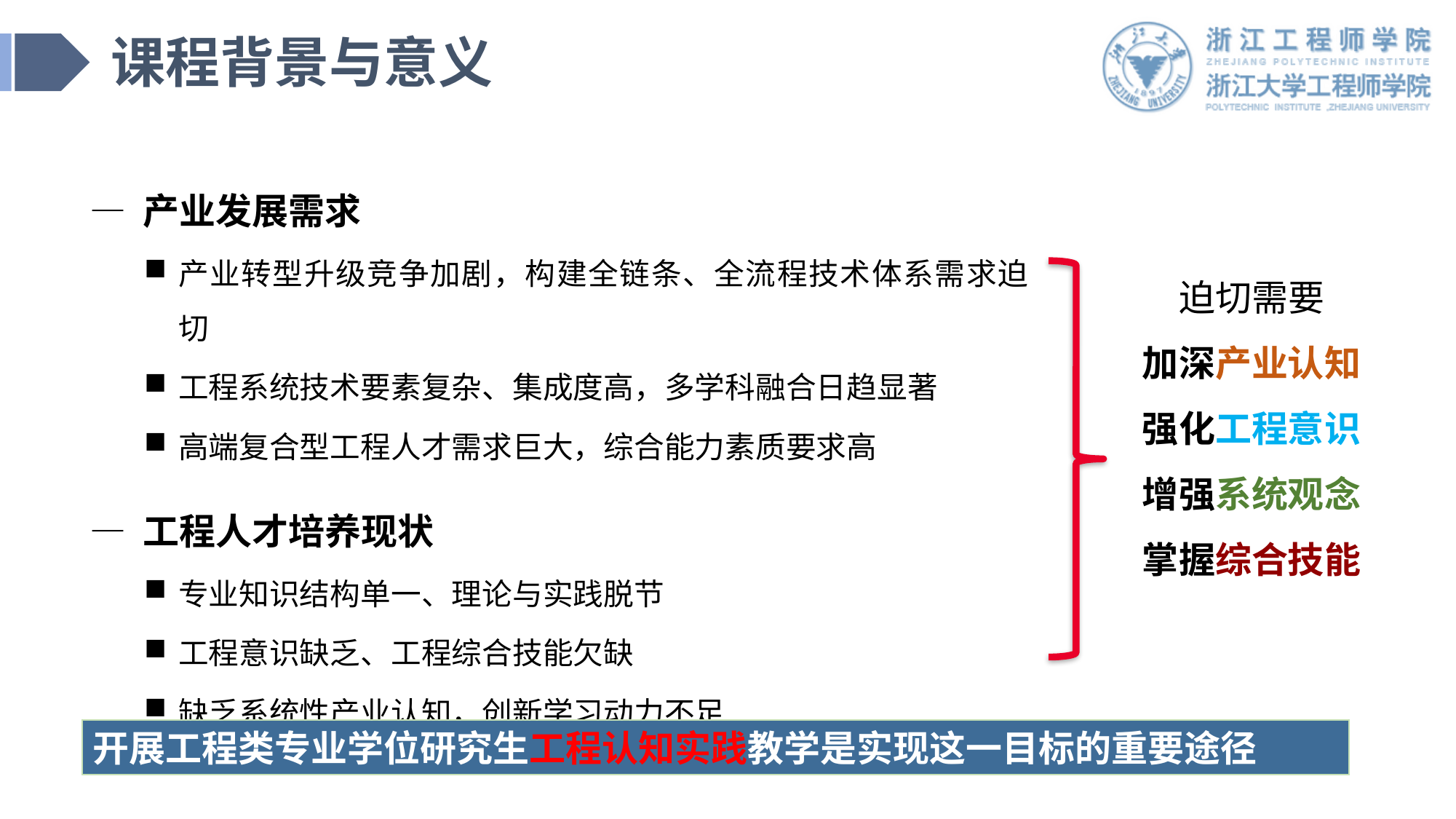

# 课程背景与意义
— 产业发展需求
产业转型升级竞争加剧，构建全链条、全流程技术体系需求迫切
工程系统技术要素复杂、集成度高，多学科融合日趋显著
高端复合型工程人才需求巨大，综合能力素质要求高
— 工程人才培养现状
专业知识结构单一、理论与实践脱节
工程意识缺乏、工程综合技能欠缺
缺乏系统性产业认知，创新学习动力不足
迫切需要
加深产业认知
强化工程意识
增强系统观念
掌握综合技能

开展工程类专业学位研究生工程认知实践教学是实现这一目标的重要途径